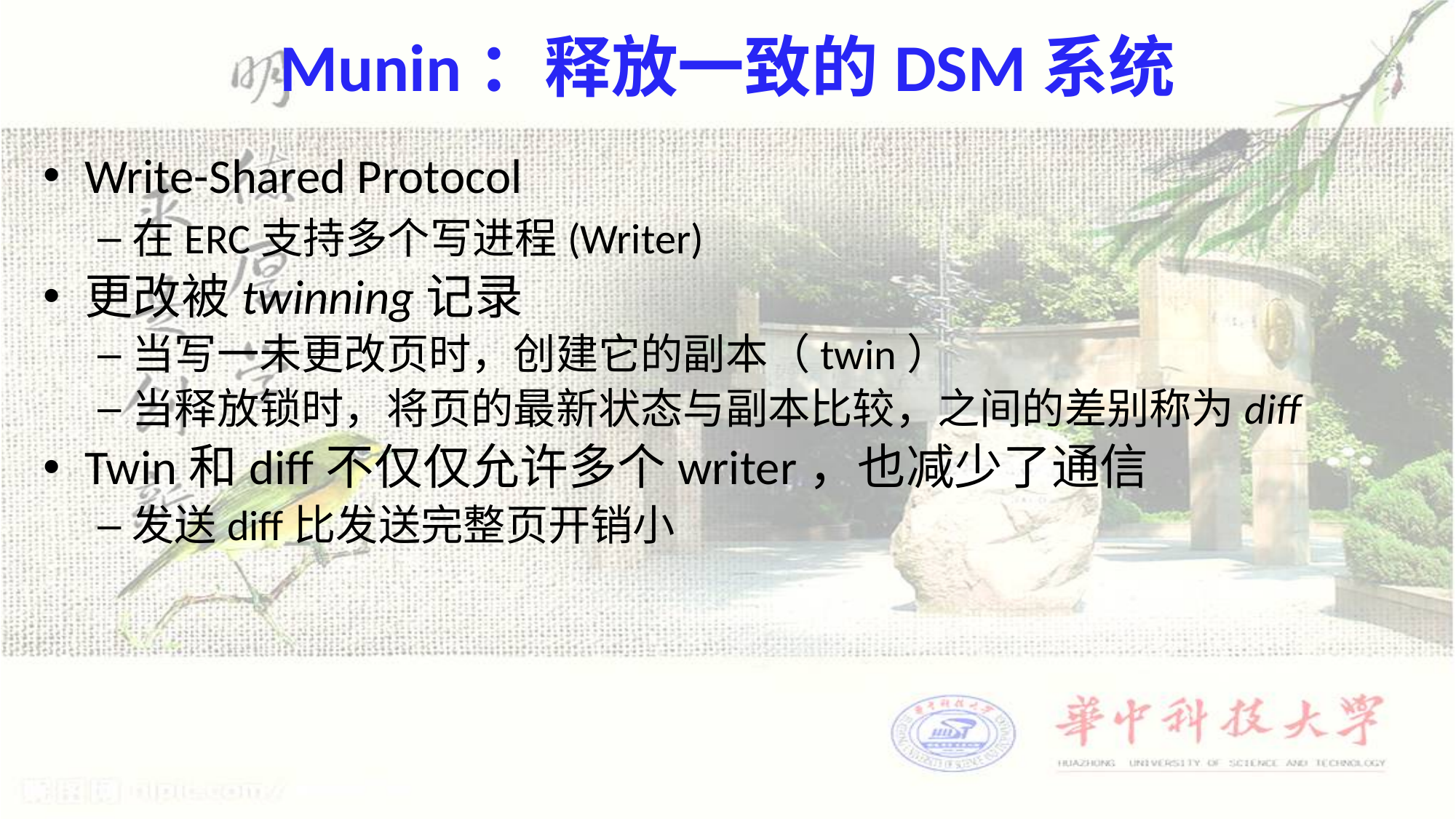

# Munin：释放一致的DSM系统
Write-Shared Protocol
在ERC支持多个写进程(Writer)
更改被twinning记录
当写一未更改页时，创建它的副本（twin）
当释放锁时，将页的最新状态与副本比较，之间的差别称为diff
Twin和diff不仅仅允许多个writer，也减少了通信
发送diff比发送完整页开销小